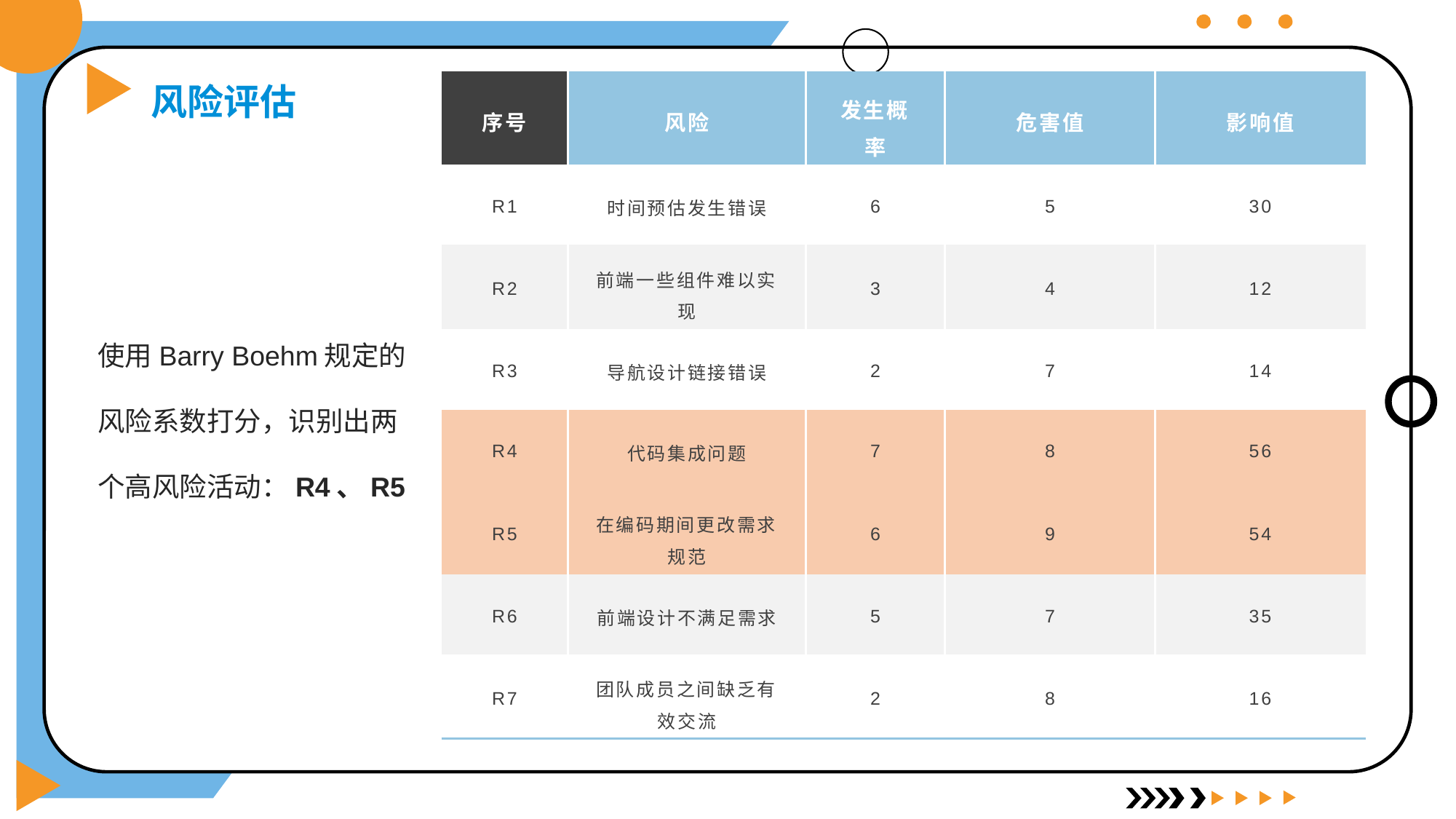

| 序号 | 风险 | 发生概率 | 危害值 | 影响值 |
| --- | --- | --- | --- | --- |
| R1 | 时间预估发生错误 | 6 | 5 | 30 |
| R2 | 前端一些组件难以实现 | 3 | 4 | 12 |
| R3 | 导航设计链接错误 | 2 | 7 | 14 |
| R4 | 代码集成问题 | 7 | 8 | 56 |
| R5 | 在编码期间更改需求规范 | 6 | 9 | 54 |
| R6 | 前端设计不满足需求 | 5 | 7 | 35 |
| R7 | 团队成员之间缺乏有效交流 | 2 | 8 | 16 |
风险评估
使用Barry Boehm规定的风险系数打分，识别出两个高风险活动：R4、R5